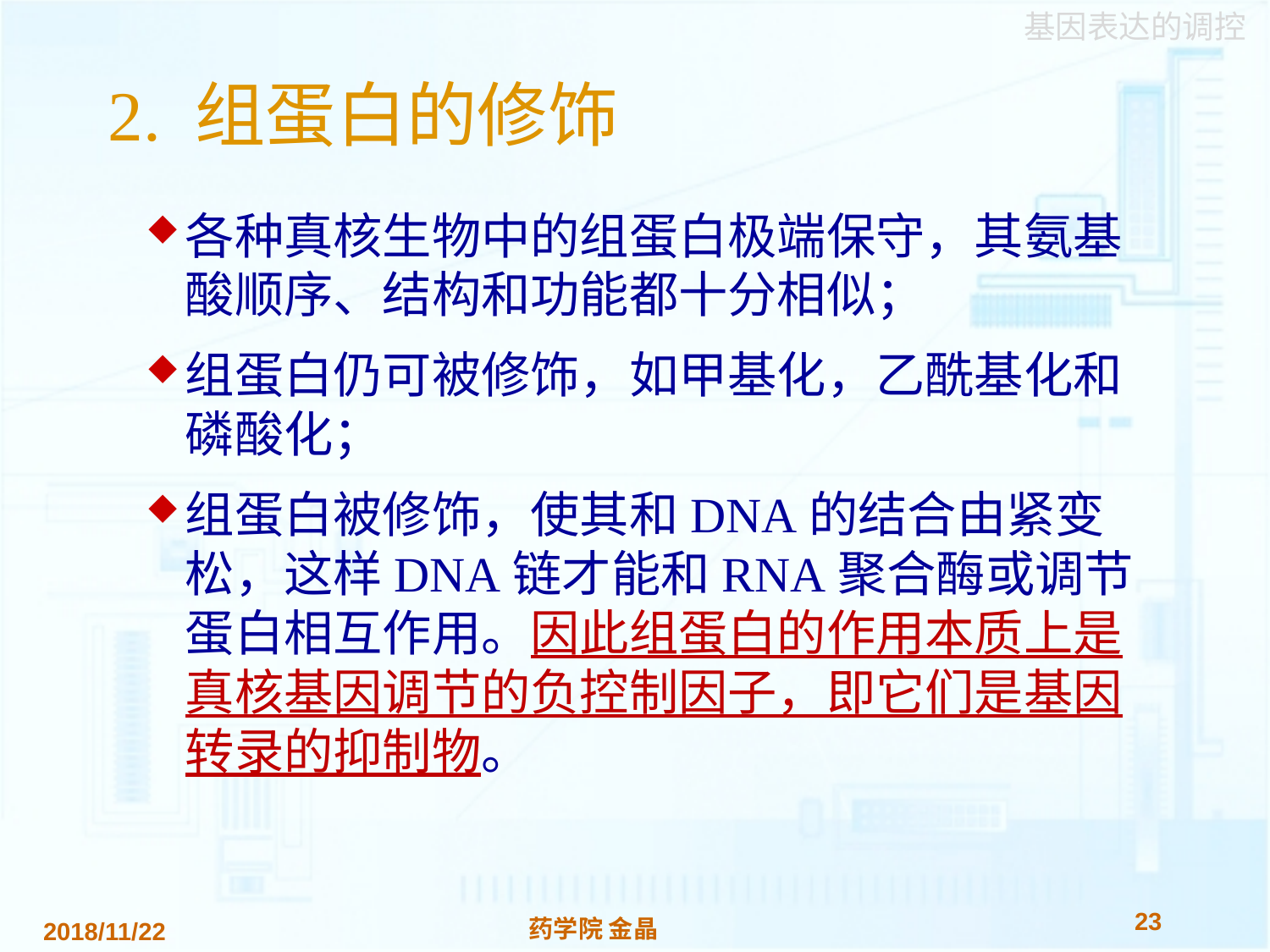

# 2. 组蛋白的修饰
各种真核生物中的组蛋白极端保守，其氨基酸顺序、结构和功能都十分相似；
组蛋白仍可被修饰，如甲基化，乙酰基化和磷酸化；
组蛋白被修饰，使其和DNA的结合由紧变松，这样DNA链才能和RNA聚合酶或调节蛋白相互作用。因此组蛋白的作用本质上是真核基因调节的负控制因子，即它们是基因转录的抑制物。
23
药学院 金晶
2018/11/22